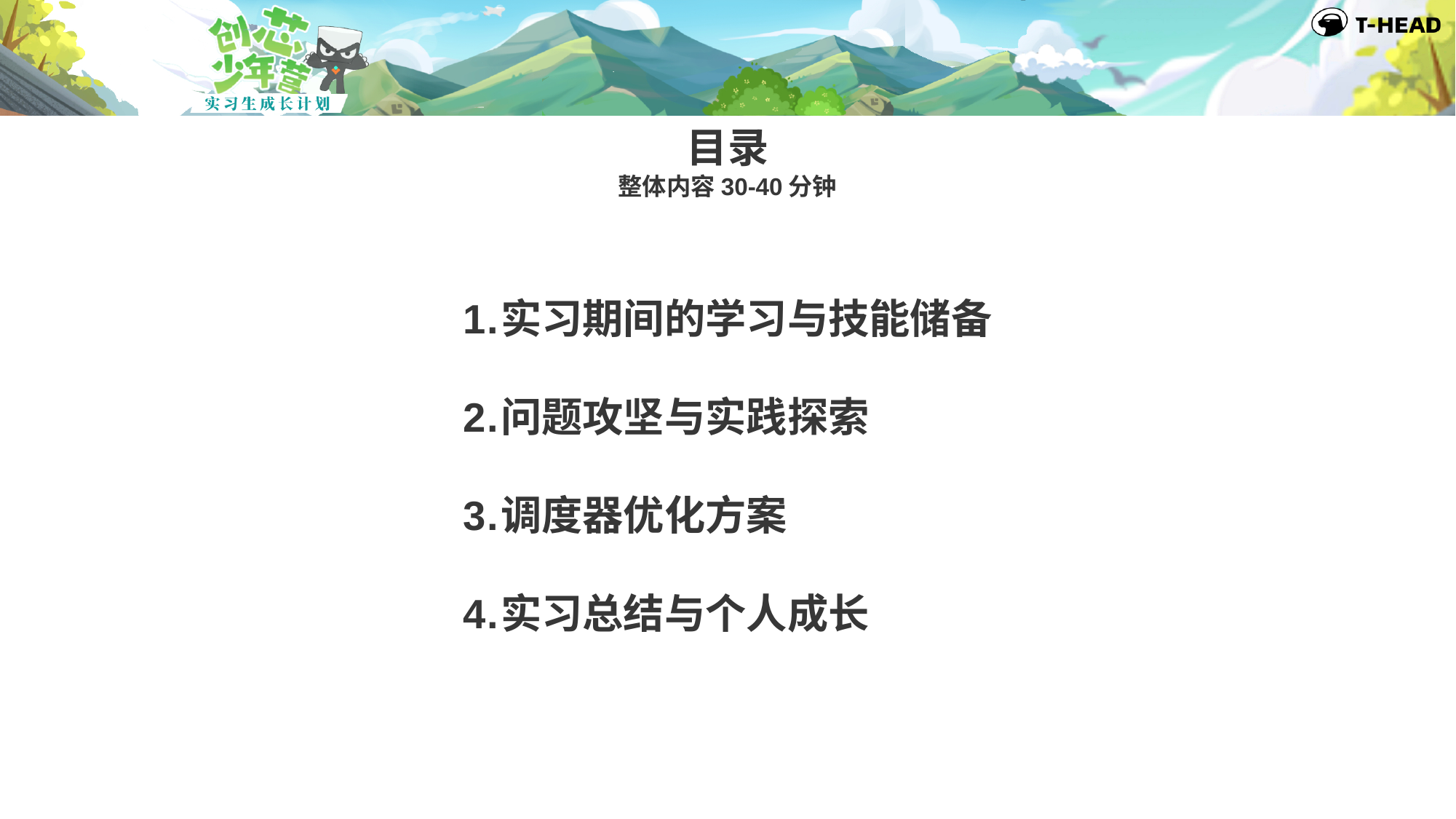

目录
整体内容30-40分钟
实习期间的学习与技能储备
问题攻坚与实践探索
调度器优化方案
实习总结与个人成长